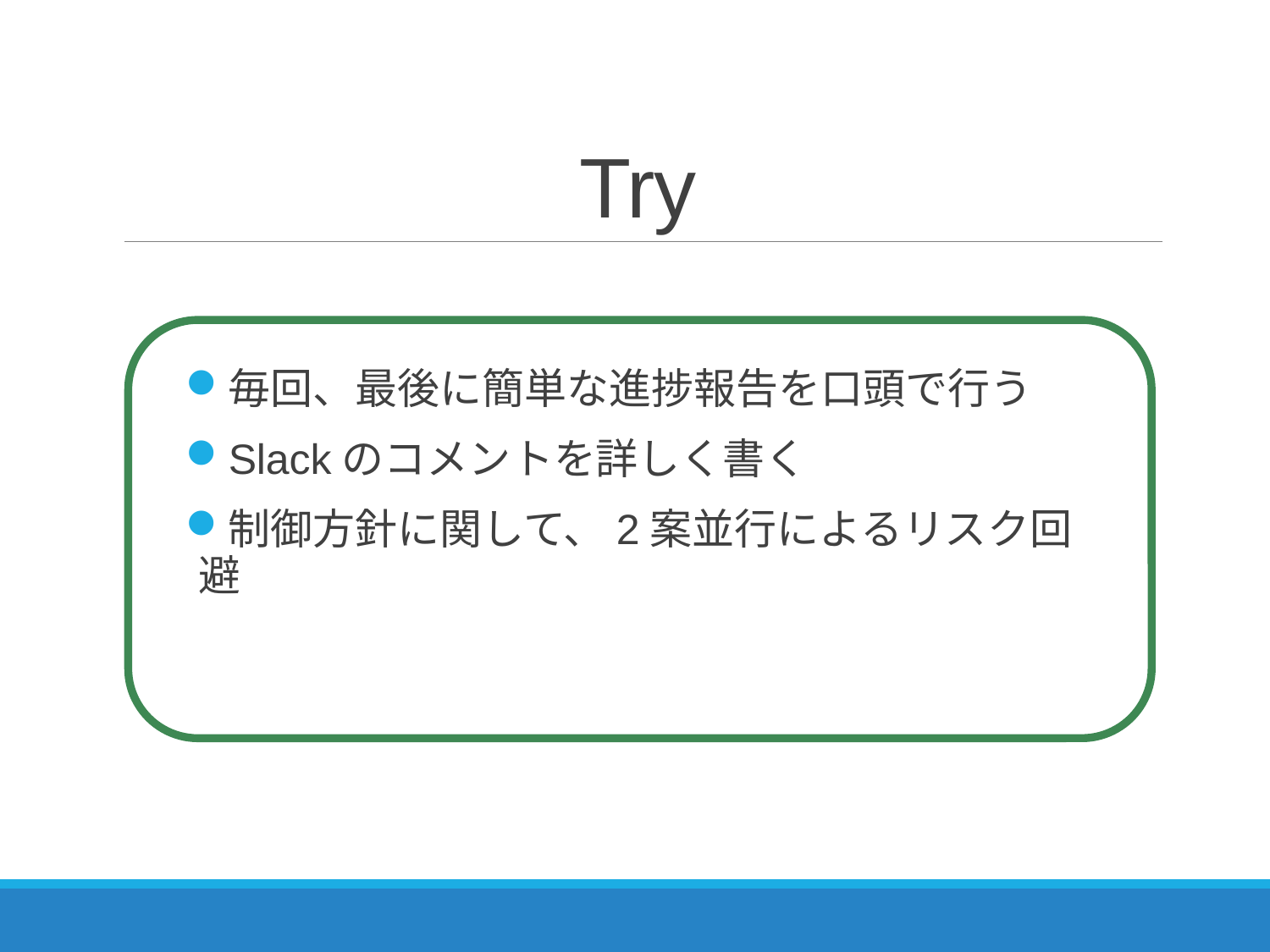

# Try

毎回、最後に簡単な進捗報告を口頭で行う
Slackのコメントを詳しく書く
制御方針に関して、2案並行によるリスク回避